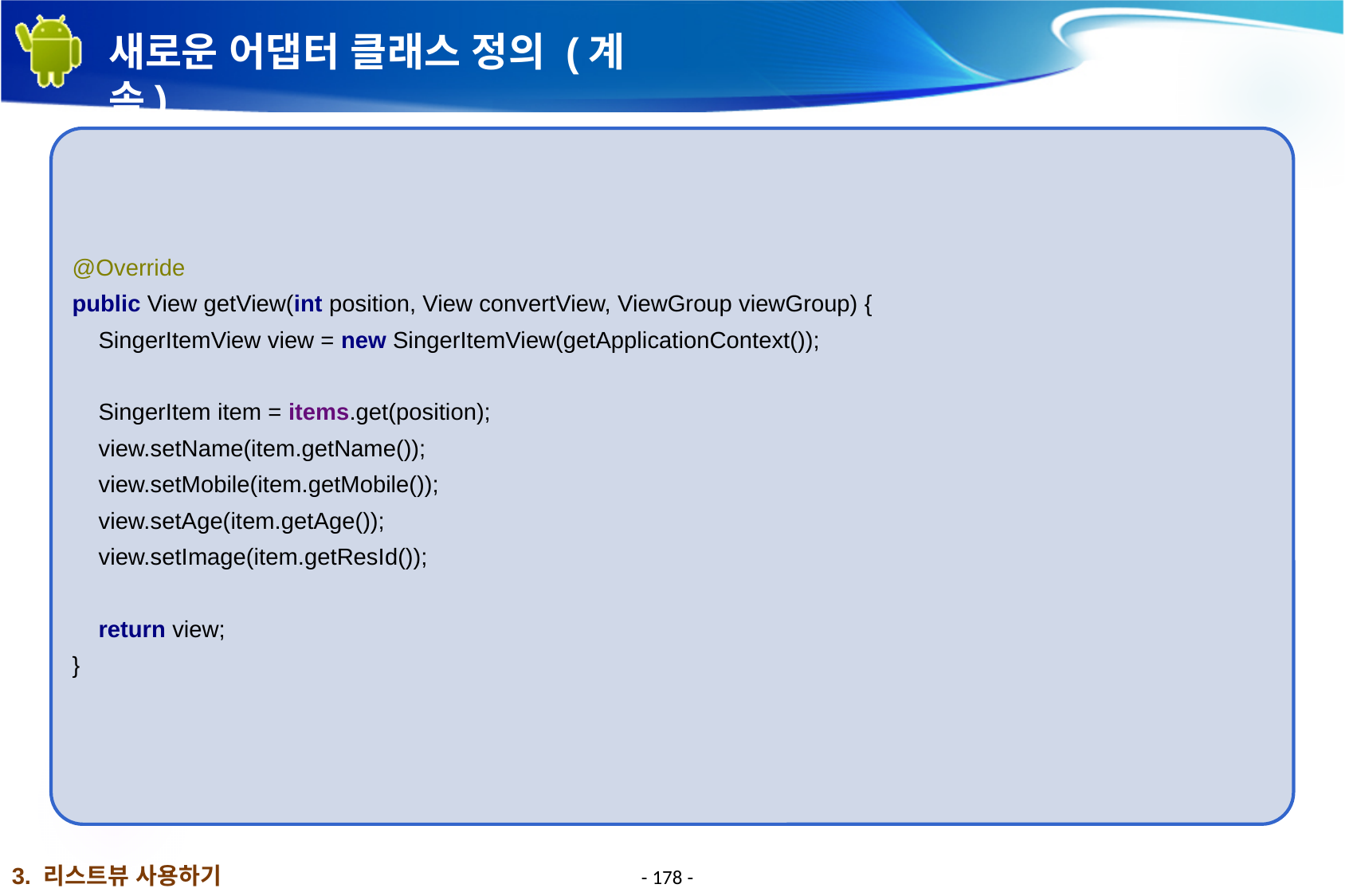

# 새로운 어댑터 클래스 정의 (계속)
@Override
public View getView(int position, View convertView, ViewGroup viewGroup) {
    SingerItemView view = new SingerItemView(getApplicationContext());
    SingerItem item = items.get(position);
    view.setName(item.getName());
    view.setMobile(item.getMobile());
    view.setAge(item.getAge());
    view.setImage(item.getResId());
    return view;
}

3. 리스트뷰 사용하기